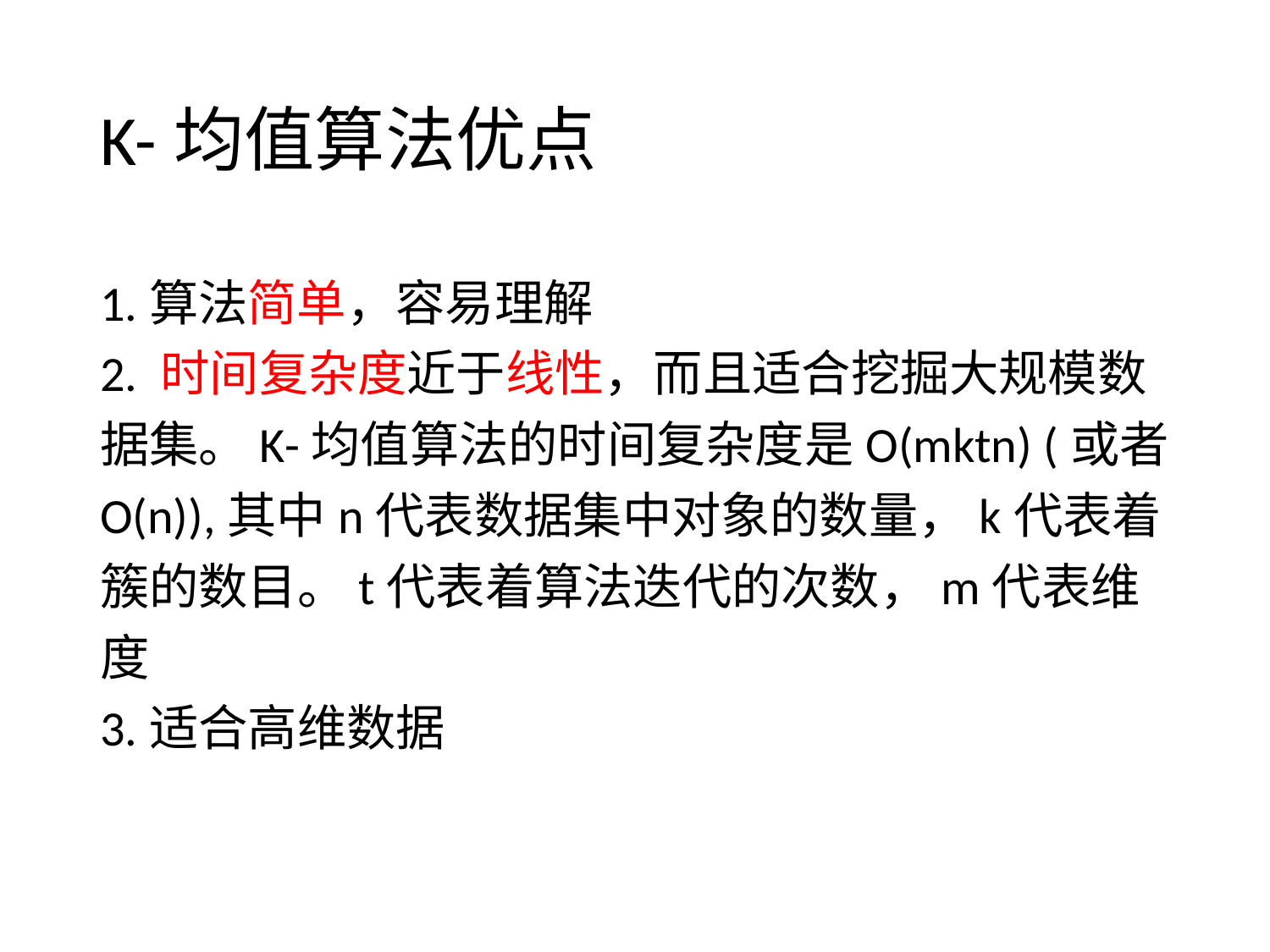

# K-均值算法优点
1.算法简单，容易理解
2. 时间复杂度近于线性，而且适合挖掘大规模数据集。K-均值算法的时间复杂度是O(mktn) (或者O(n)),其中n代表数据集中对象的数量，k代表着簇的数目。t代表着算法迭代的次数，m代表维度
3.适合高维数据